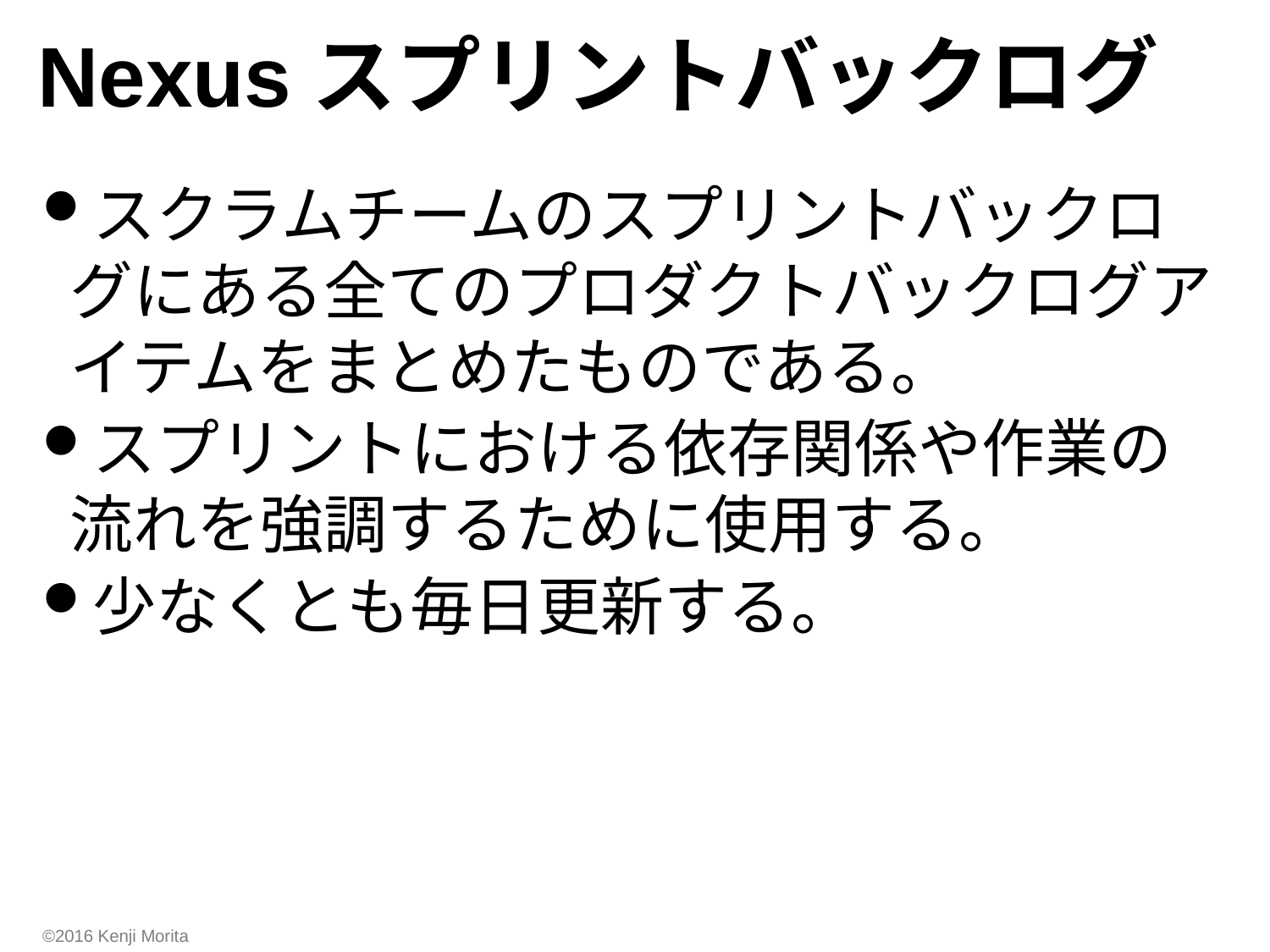

# Nexusスプリントバックログ
スクラムチームのスプリントバックログにある全てのプロダクトバックログアイテムをまとめたものである。
スプリントにおける依存関係や作業の流れを強調するために使用する。
少なくとも毎日更新する。